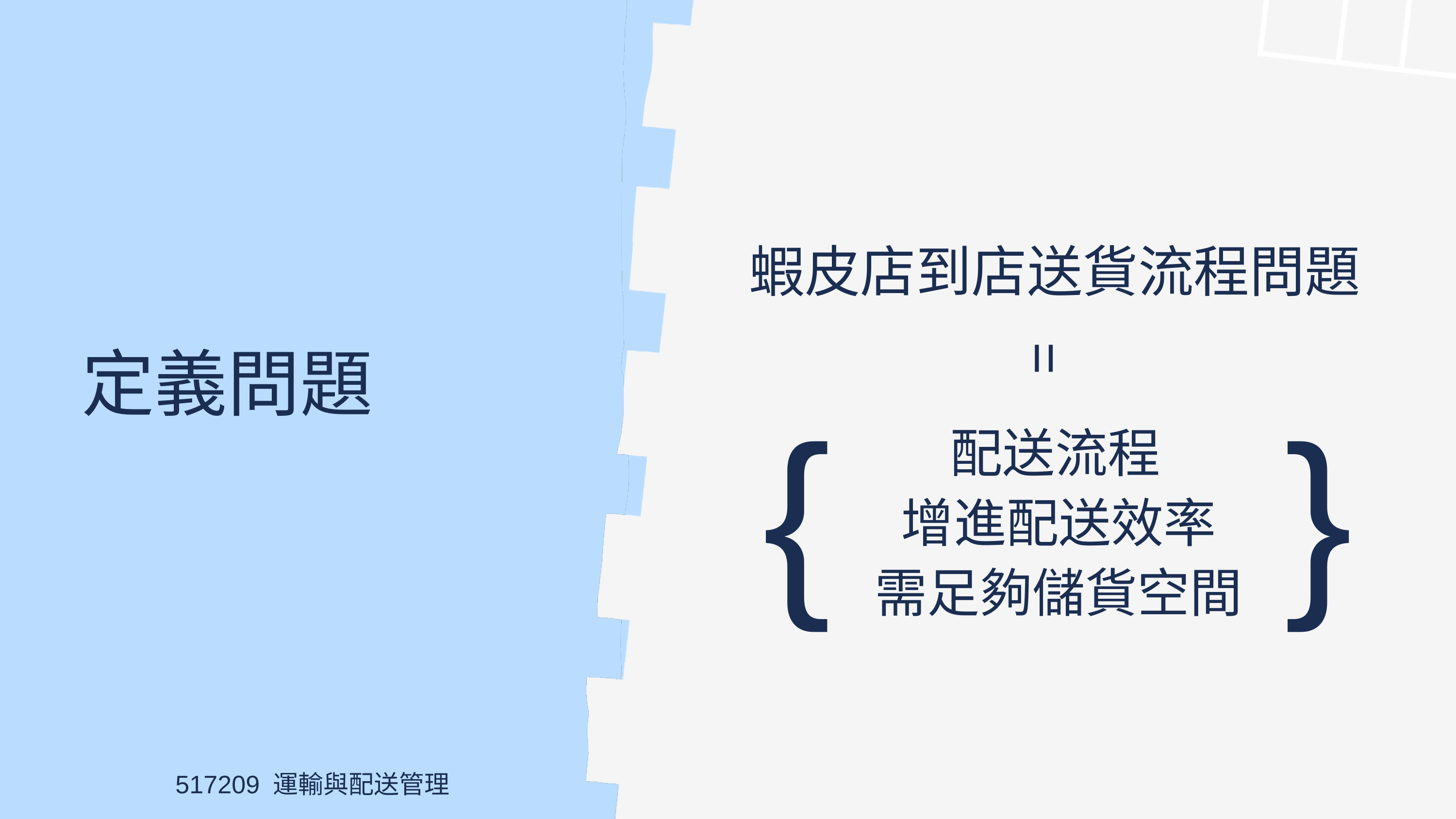

蝦皮店到店送貨流程問題
=
定義問題

{        }
配送流程
增進配送效率
需足夠儲貨空間
517209 運輸與配送管理